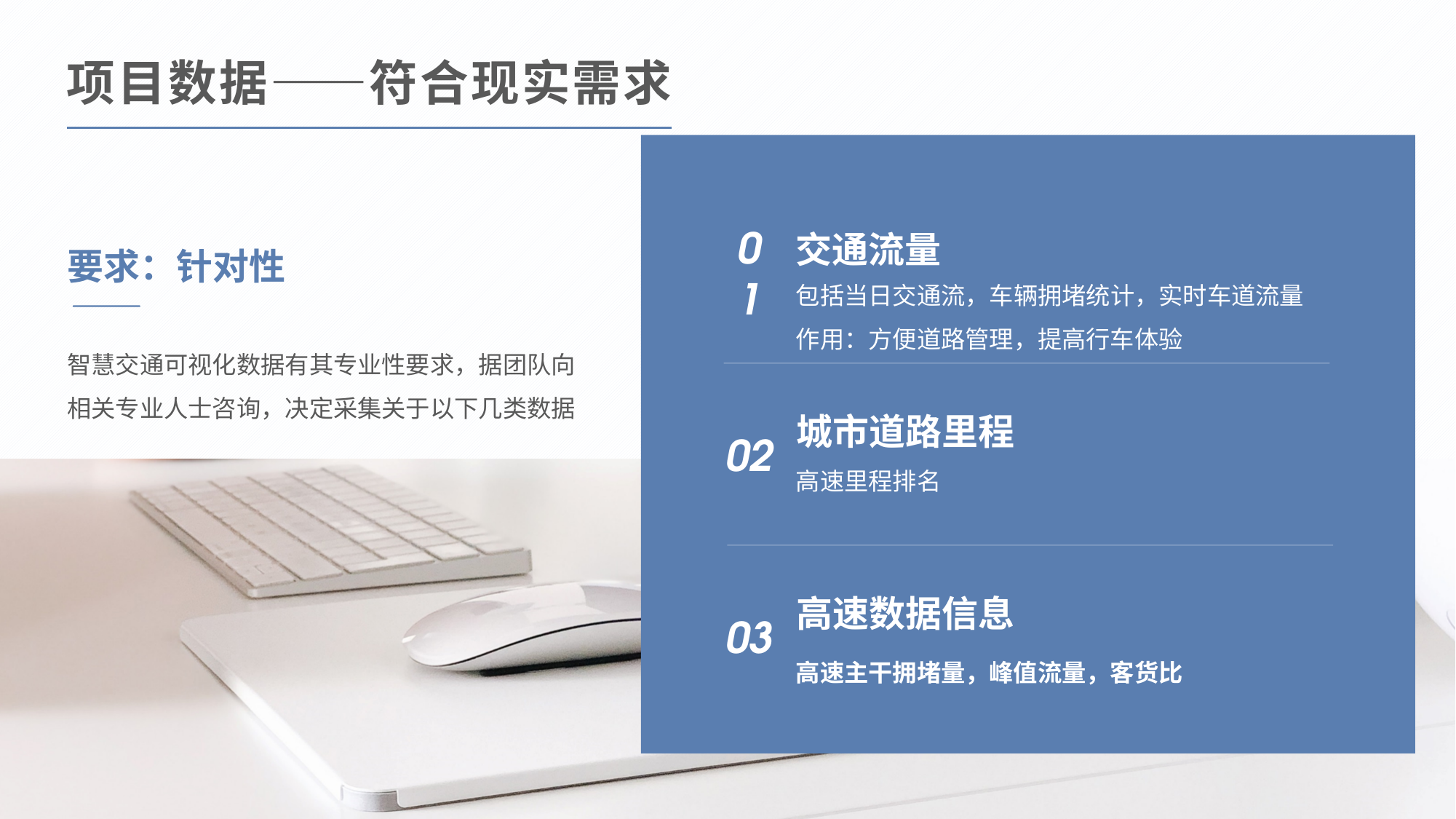

项目数据——符合现实需求

交通流量
包括当日交通流，车辆拥堵统计，实时车道流量
0
1
要求：针对性

智慧交通可视化数据有其专业性要求，据团队向相关专业人士咨询，决定采集关于以下几类数据
作用：方便道路管理，提高行车体验
城市道路里程
高速里程排名
02

高速数据信息
高速主干拥堵量，峰值流量，客货比
03